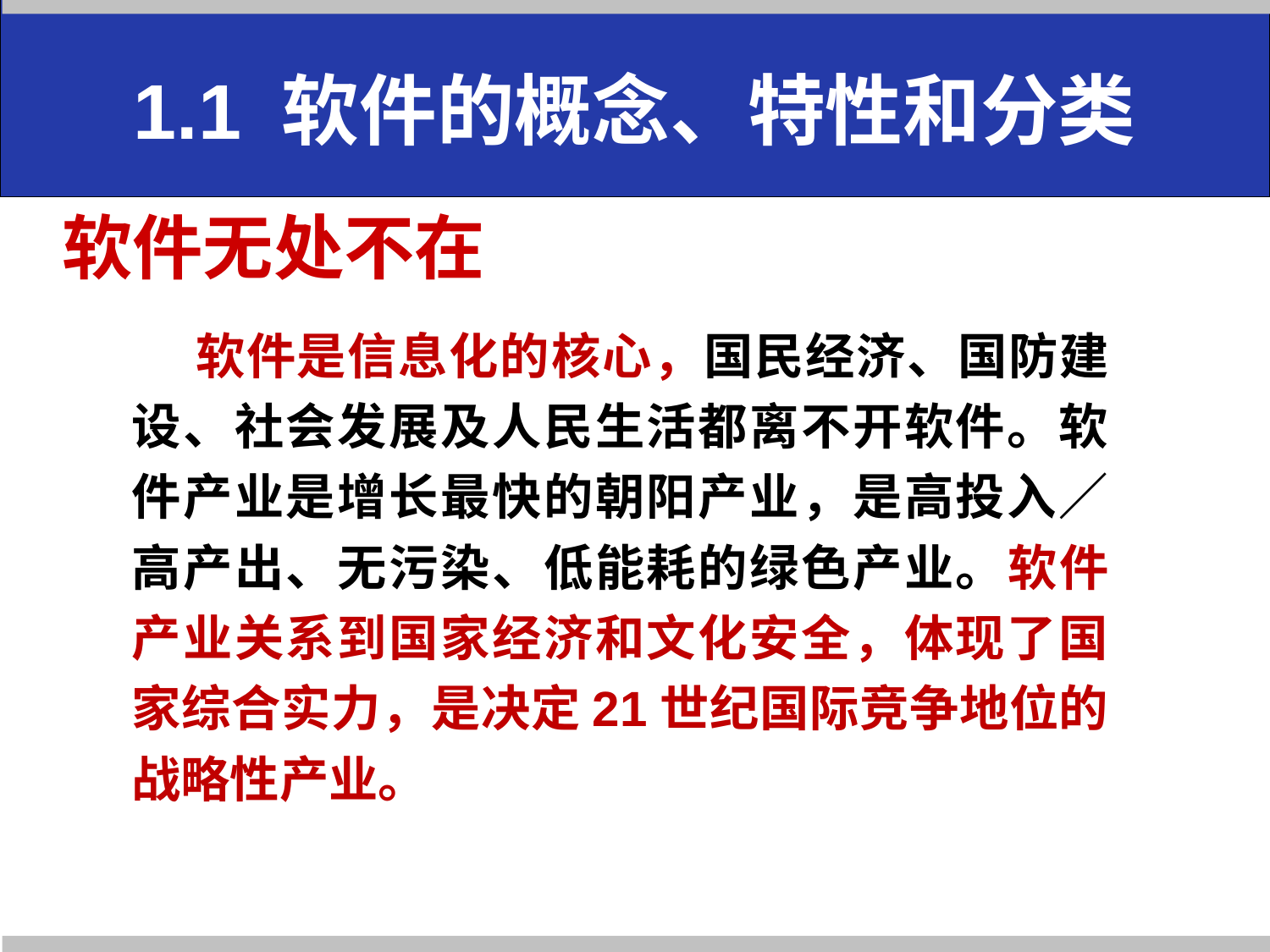

# 1.1 软件的概念、特性和分类
软件无处不在
    软件是信息化的核心，国民经济、国防建设、社会发展及人民生活都离不开软件。软件产业是增长最快的朝阳产业，是高投入／高产出、无污染、低能耗的绿色产业。软件产业关系到国家经济和文化安全，体现了国家综合实力，是决定21世纪国际竞争地位的战略性产业。
14